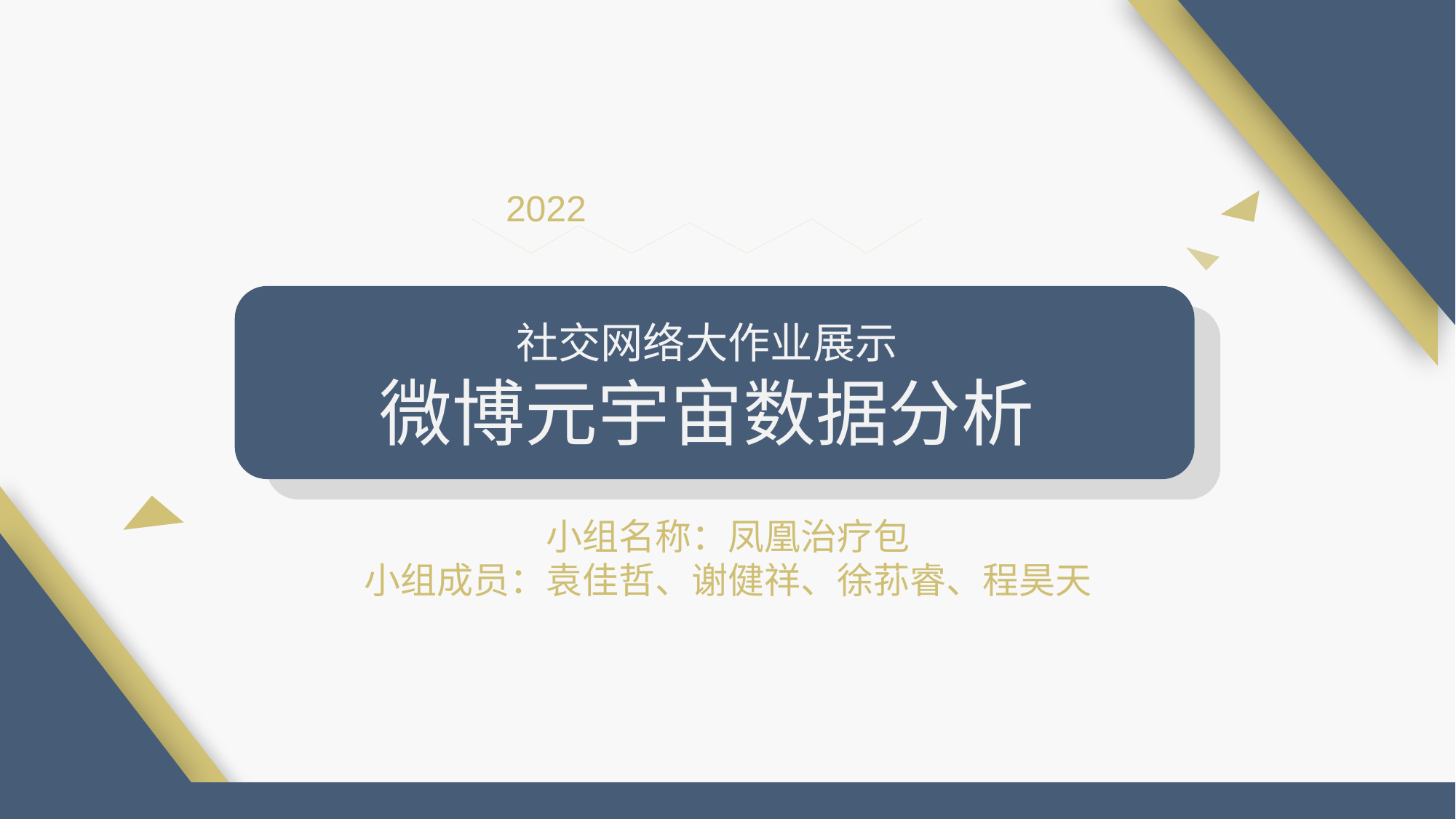

2022

社交网络大作业展示
微博元宇宙数据分析

小组名称：凤凰治疗包
小组成员：袁佳哲、谢健祥、徐荪睿、程昊天